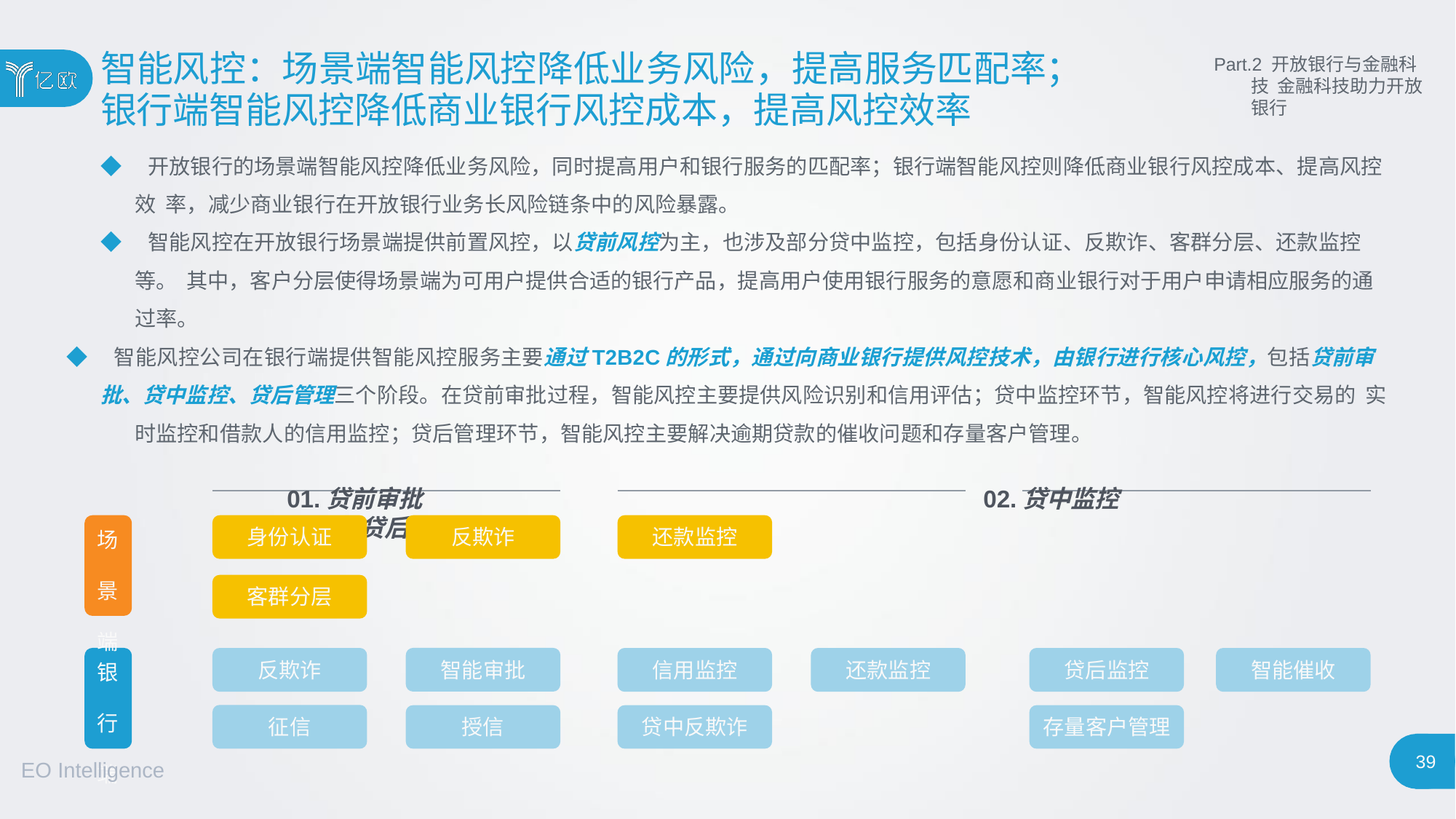

# 智能风控：场景端智能风控降低业务风险，提高服务匹配率；
银行端智能风控降低商业银行风控成本，提高风控效率
Part.2 开放银行与金融科技  金融科技助力开放银行

◆ 开放银行的场景端智能风控降低业务风险，同时提高用户和银行服务的匹配率；银行端智能风控则降低商业银行风控成本、提高风控效  率，减少商业银行在开放银行业务长风险链条中的风险暴露。
◆ 智能风控在开放银行场景端提供前置风控，以贷前风控为主，也涉及部分贷中监控，包括身份认证、反欺诈、客群分层、还款监控等。  其中，客户分层使得场景端为可用户提供合适的银行产品，提高用户使用银行服务的意愿和商业银行对于用户申请相应服务的通过率。
◆ 智能风控公司在银行端提供智能风控服务主要通过T2B2C的形式，通过向商业银行提供风控技术，由银行进行核心风控，包括贷前审
批、贷中监控、贷后管理三个阶段。在贷前审批过程，智能风控主要提供风险识别和信用评估；贷中监控环节，智能风控将进行交易的  实时监控和借款人的信用监控；贷后管理环节，智能风控主要解决逾期贷款的催收问题和存量客户管理。

01.贷前审批	02.贷中监控	03.贷后管理

身份认证
反欺诈
还款监控
场  景  端

客群分层

智能审批
反欺诈
信用监控
还款监控
贷后监控
智能催收
银  行  端

征信
授信
贷中反欺诈
存量客户管理
39
EO Intelligence